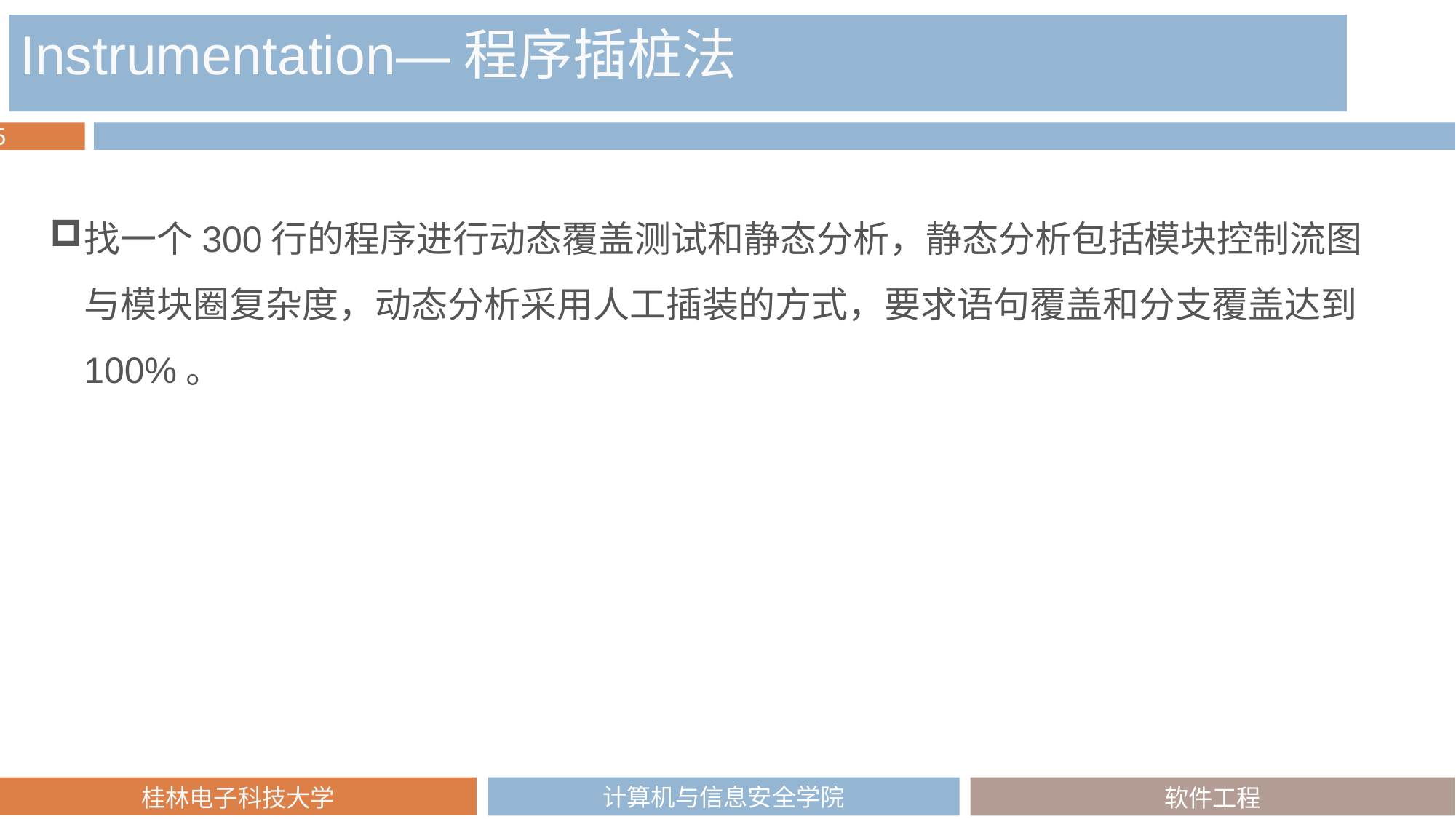

Instrumentation—程序插桩法
找一个300行的程序进行动态覆盖测试和静态分析，静态分析包括模块控制流图与模块圈复杂度，动态分析采用人工插装的方式，要求语句覆盖和分支覆盖达到100%。